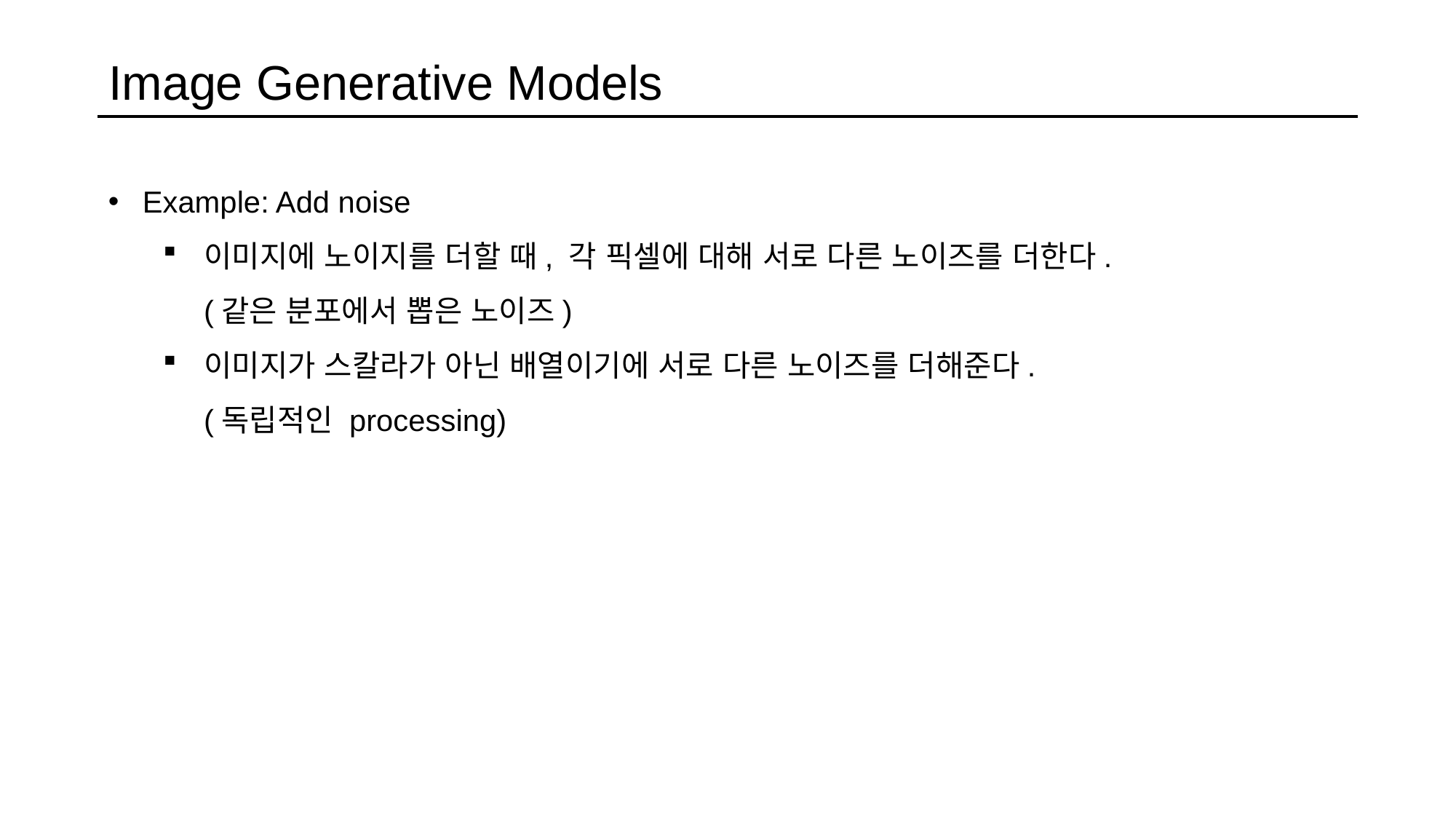

Image Generative Models
Example: Add noise
이미지에 노이지를 더할 때, 각 픽셀에 대해 서로 다른 노이즈를 더한다.
(같은 분포에서 뽑은 노이즈)
이미지가 스칼라가 아닌 배열이기에 서로 다른 노이즈를 더해준다.
(독립적인 processing)